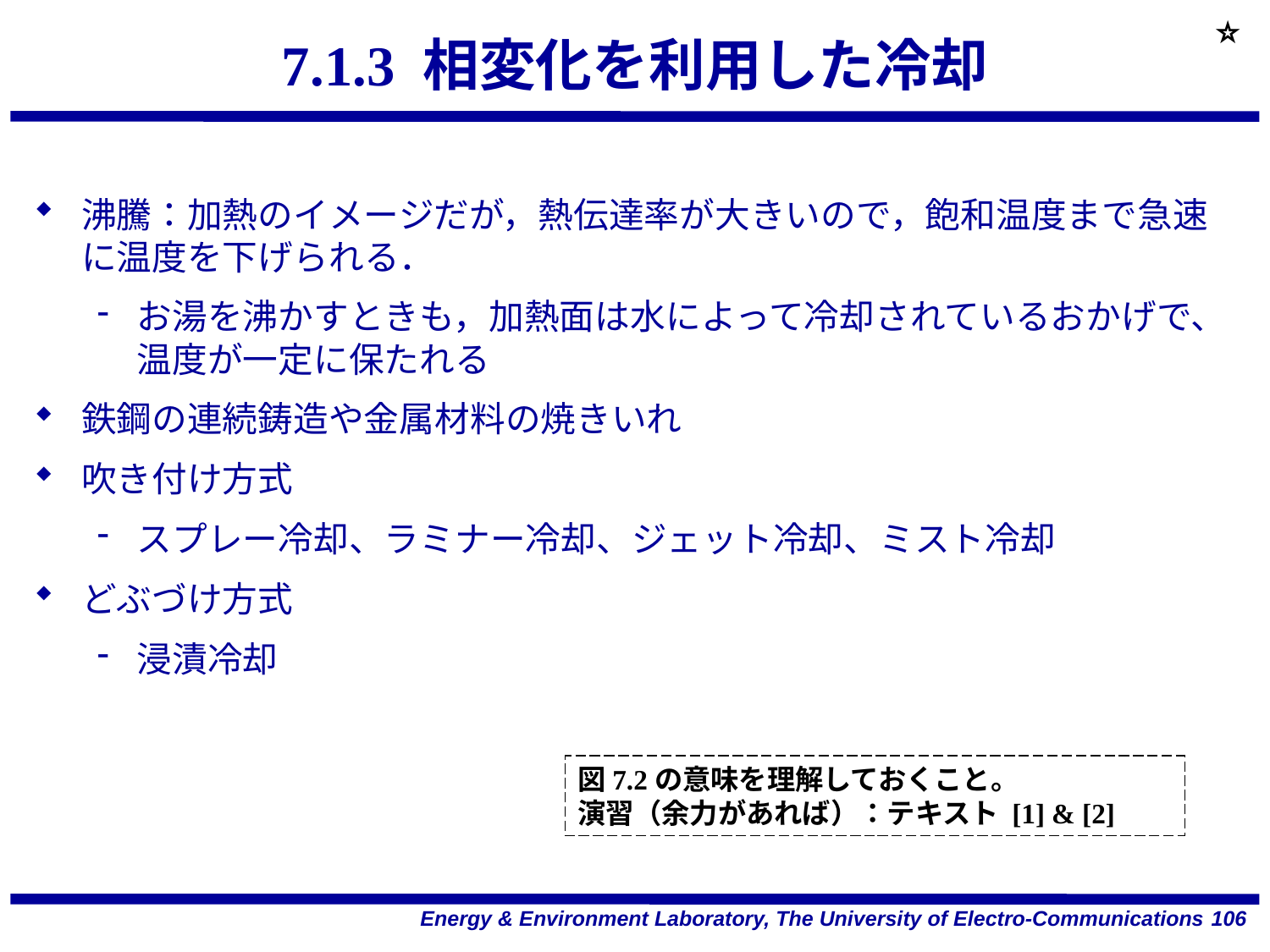

☆
# 7.1.3 相変化を利用した冷却
沸騰：加熱のイメージだが，熱伝達率が大きいので，飽和温度まで急速に温度を下げられる．
お湯を沸かすときも，加熱面は水によって冷却されているおかげで、温度が一定に保たれる
鉄鋼の連続鋳造や金属材料の焼きいれ
吹き付け方式
スプレー冷却、ラミナー冷却、ジェット冷却、ミスト冷却
どぶづけ方式
浸漬冷却
図7.2の意味を理解しておくこと。
演習（余力があれば）：テキスト [1] & [2]